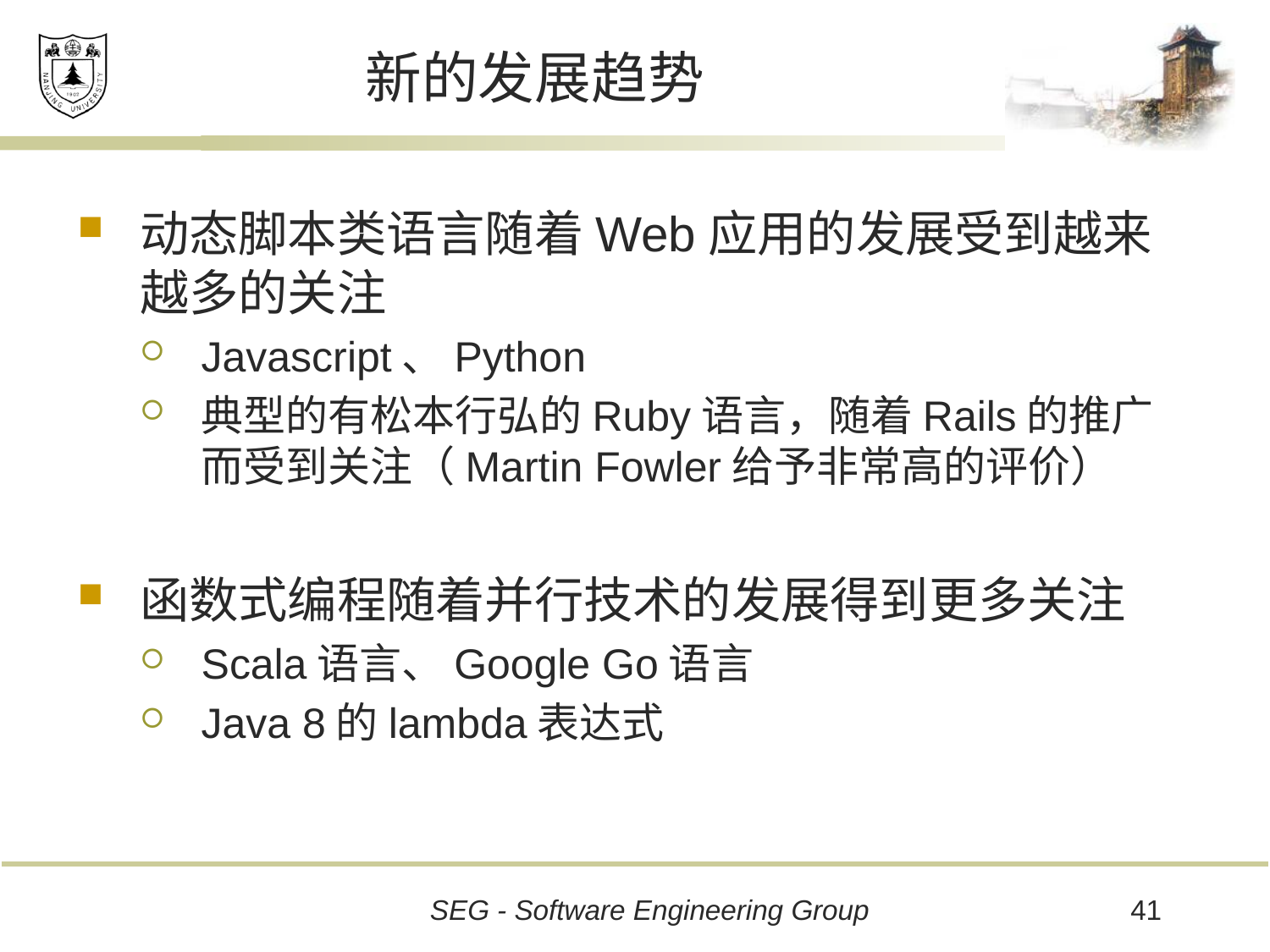

# 新的发展趋势
动态脚本类语言随着Web应用的发展受到越来越多的关注
Javascript、Python
典型的有松本行弘的Ruby语言，随着Rails的推广而受到关注（Martin Fowler给予非常高的评价）

函数式编程随着并行技术的发展得到更多关注
Scala语言、Google Go语言
Java 8的lambda表达式
41
SEG - Software Engineering Group